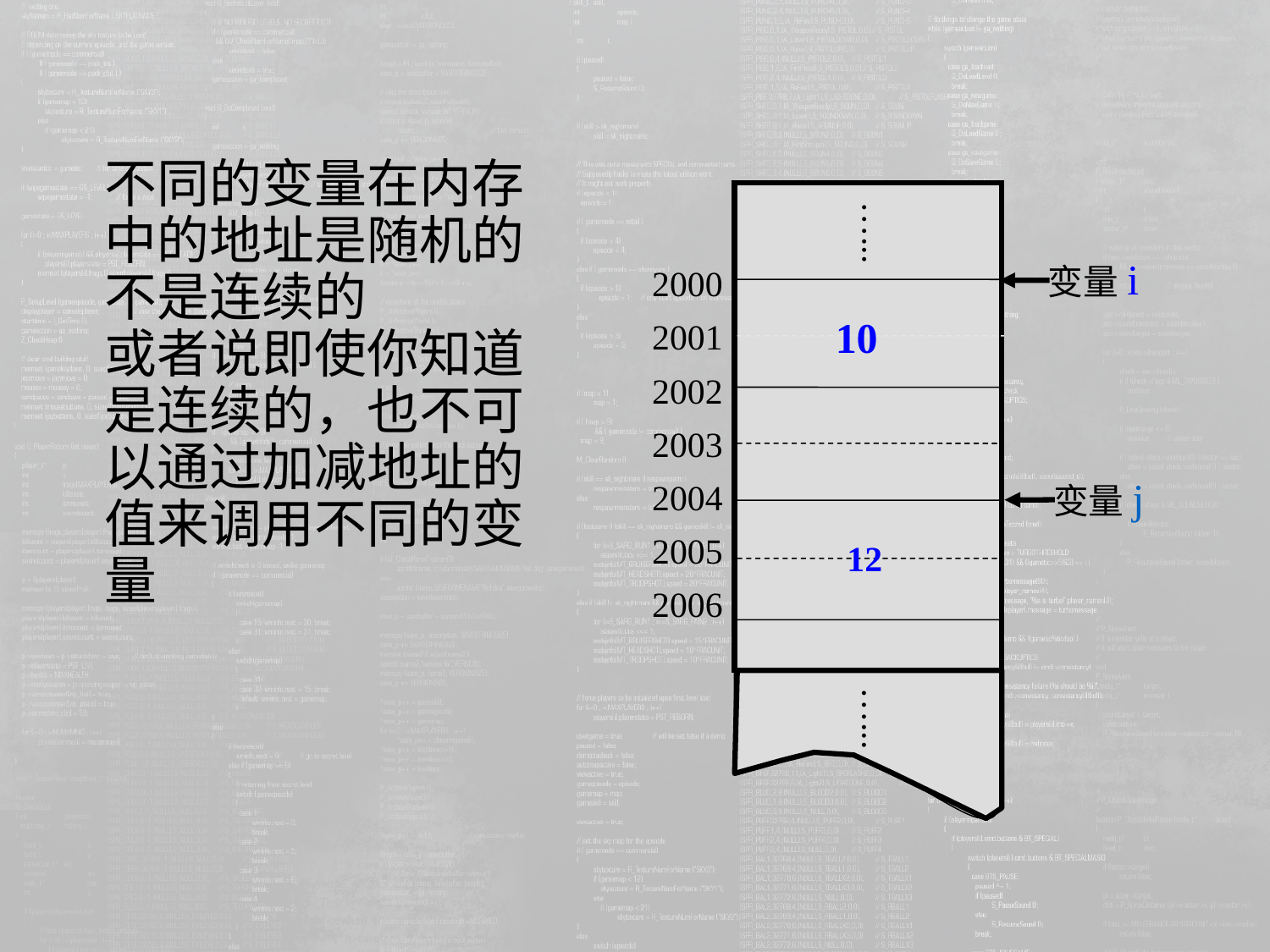

# 不同的变量在内存中的地址是随机的 不是连续的 或者说即使你知道是连续的，也不可以通过加减地址的值来调用不同的变量

…...
变量i
2000

10
2001

2002

2003

变量j
2004

2005
12

2006

…...